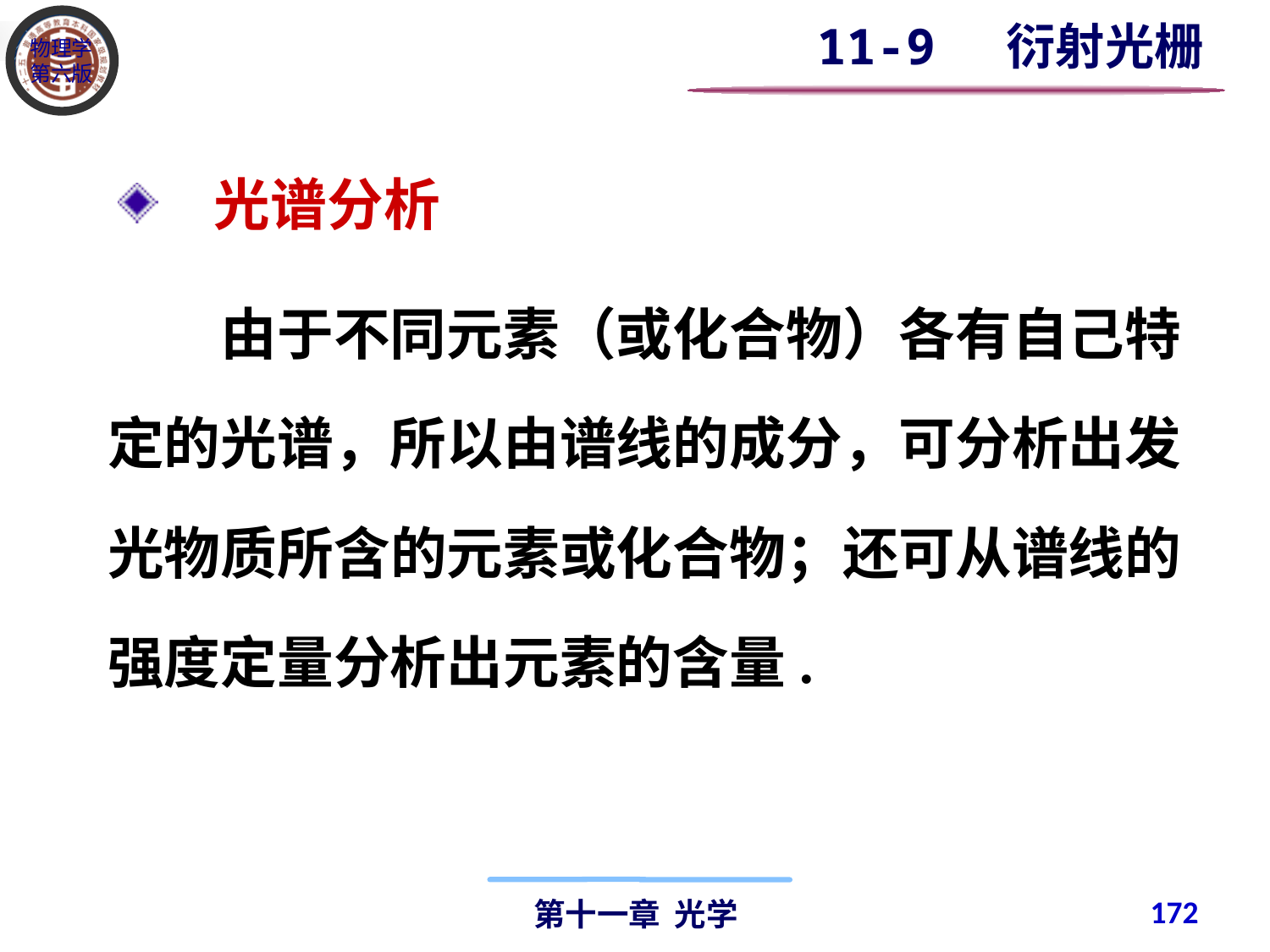

11-9  衍射光栅

　光谱分析
　　由于不同元素（或化合物）各有自己特
定的光谱，所以由谱线的成分，可分析出发
光物质所含的元素或化合物；还可从谱线的
强度定量分析出元素的含量.
172